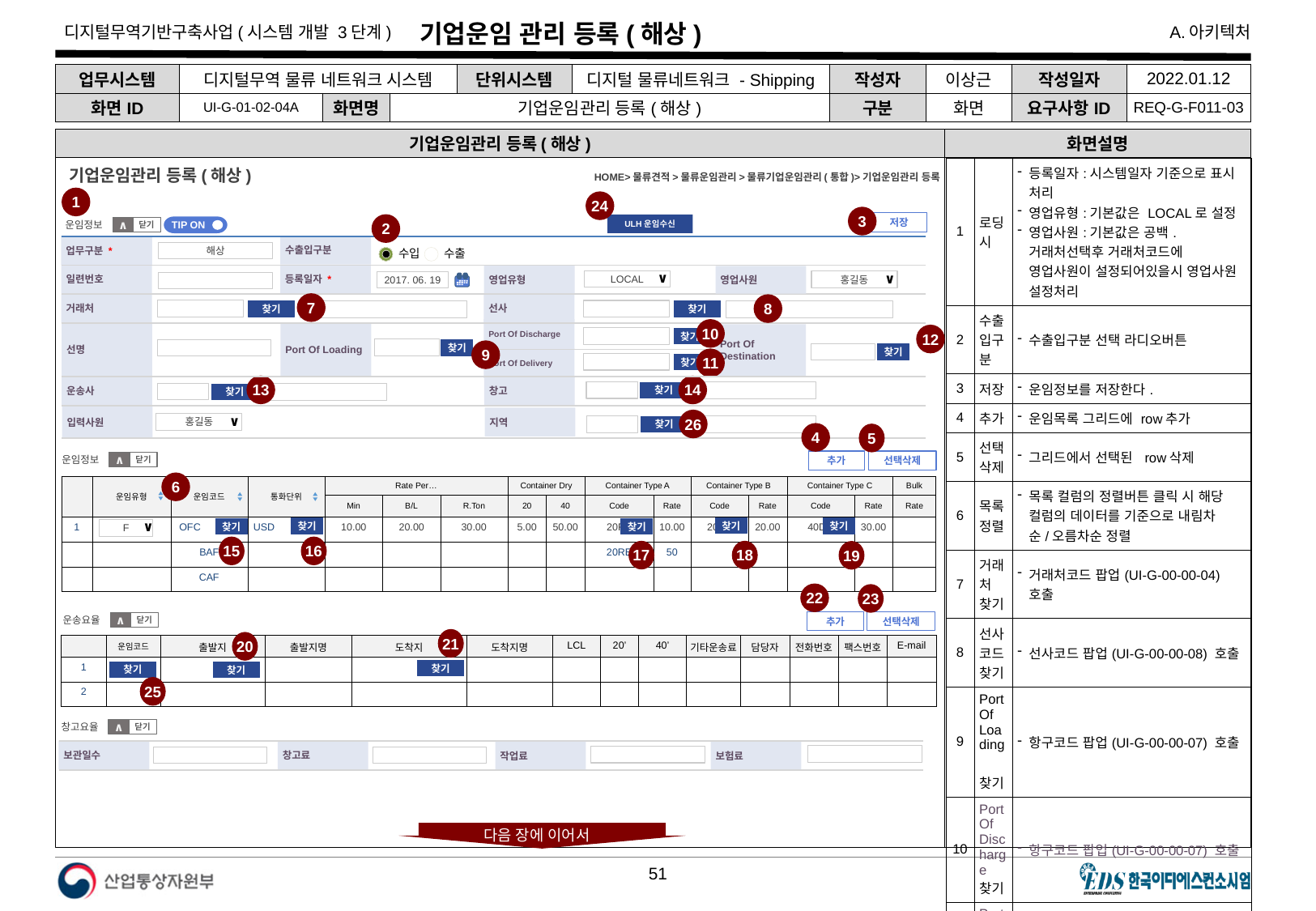

# 기업운임 관리 등록(해상)
| 업무시스템 | 디지털무역 물류 네트워크 시스템 |  |  | 단위시스템 | 디지털 물류네트워크 - Shipping | 작성자 | 이상근 | 작성일자 | 2022.01.12 |
| --- | --- | --- | --- | --- | --- | --- | --- | --- | --- |
| 화면ID | UI-G-01-02-04A | 화면명 | 기업운임관리 등록(해상) |  |  | 구분 | 화면 | 요구사항ID | REQ-G-F011-03 |
기업운임관리 등록(해상)

화면설명

| 1 | 로딩시 | 등록일자:시스템일자 기준으로 표시 처리 영업유형:기본값은 LOCAL로 설정 영업사원:기본값은 공백. 거래처선택후 거래처코드에 영업사원이 설정되어있을시 영업사원 설정처리 |
| --- | --- | --- |
| 2 | 수출입구분 | 수출입구분 선택 라디오버튼 |
| 3 | 저장 | 운임정보를 저장한다. |
| 4 | 추가 | 운임목록 그리드에 row추가 |
| 5 | 선택삭제 | 그리드에서 선택된 row삭제 |
| 6 | 목록정렬 | 목록 컬럼의 정렬버튼 클릭 시 해당 컬럼의 데이터를 기준으로 내림차순/오름차순 정렬 |
| 7 | 거래처 찾기 | 거래처코드 팝업(UI-G-00-00-04)호출 |
| 8 | 선사코드 찾기 | 선사코드 팝업(UI-G-00-00-08) 호출 |
| 9 | Port Of Loading 찾기 | 항구코드 팝업(UI-G-00-00-07) 호출 |
| 10 | Port Of Discharge 찾기 | 항구코드 팝업(UI-G-00-00-07) 호출 |
| 11 | Port Of Delivery 찾기 | 항구코드 팝업(UI-G-00-00-07) 호출 |
HOME>물류견적>물류운임관리>물류기업운임관리(통합)>기업운임관리 등록
기업운임관리 등록(해상)
1
24
3
저장
운임정보
2
ULH운임수신
TIP ON

닫기
∧
수출입구분
업무구분
업무구분 *
수입
수출

해상
일련번호
등록일자 *
영업유형
영업사원
LOCAL
∨
홍길동
∨
2017. 06. 19

7
거래처
선사
8

찾기

찾기

10
Port Of Discharge
Port Of Loading
선명
Port Of Destination
12

찾기

찾기

9

찾기
Port Of Delivery
11

찾기
13
14
운송사
창고

찾기

찾기
입력사원
지역
26
홍길동
∨

찾기
4
5
운임정보
추가
선택삭제
닫기
∧
6
|  | 운임유형 | 운임코드 | 통화단위 | Rate Per… |  |  | Container Dry |  | Container Type A |  | Container Type B |  | Container Type C |  | Bulk |
| --- | --- | --- | --- | --- | --- | --- | --- | --- | --- | --- | --- | --- | --- | --- | --- |
|  |  |  |  | Min | B/L | R.Ton | 20 | 40 | Code | Rate | Code | Rate | Code | Rate | Rate |
| 1 |  | OFC | USD | 10.00 | 20.00 | 30.00 | 5.00 | 50.00 | 20FH | 10.00 | 20RF | 20.00 | 40DR | 30.00 |  |
|  |  | BAF |  |  |  |  |  |  | 20RE | 50 |  |  |  |  |  |
|  |  | CAF |  |  |  |  |  |  |  |  |  |  |  |  |  |

찾기
찾기
찾기
찾기
찾기
F
∨
15
16
17
18
19
22
23
운송요율
추가
선택삭제
닫기
∧
21
20
|  | 운임코드 | 출발지 | 출발지명 | 도착지 | 도착지명 | LCL | 20’ | 40’ | 기타운송료 | 담당자 | 전화번호 | 팩스번호 | E-mail |
| --- | --- | --- | --- | --- | --- | --- | --- | --- | --- | --- | --- | --- | --- |
| 1 |  |  |  |  |  |  |  |  |  |  |  |  |  |
| 2 |  |  |  |  |  |  |  |  |  |  |  |  |  |
찾기
찾기
찾기
25
창고요율
닫기
∧
보관일수
창고료
보험료
작업료

다음 장에 이어서